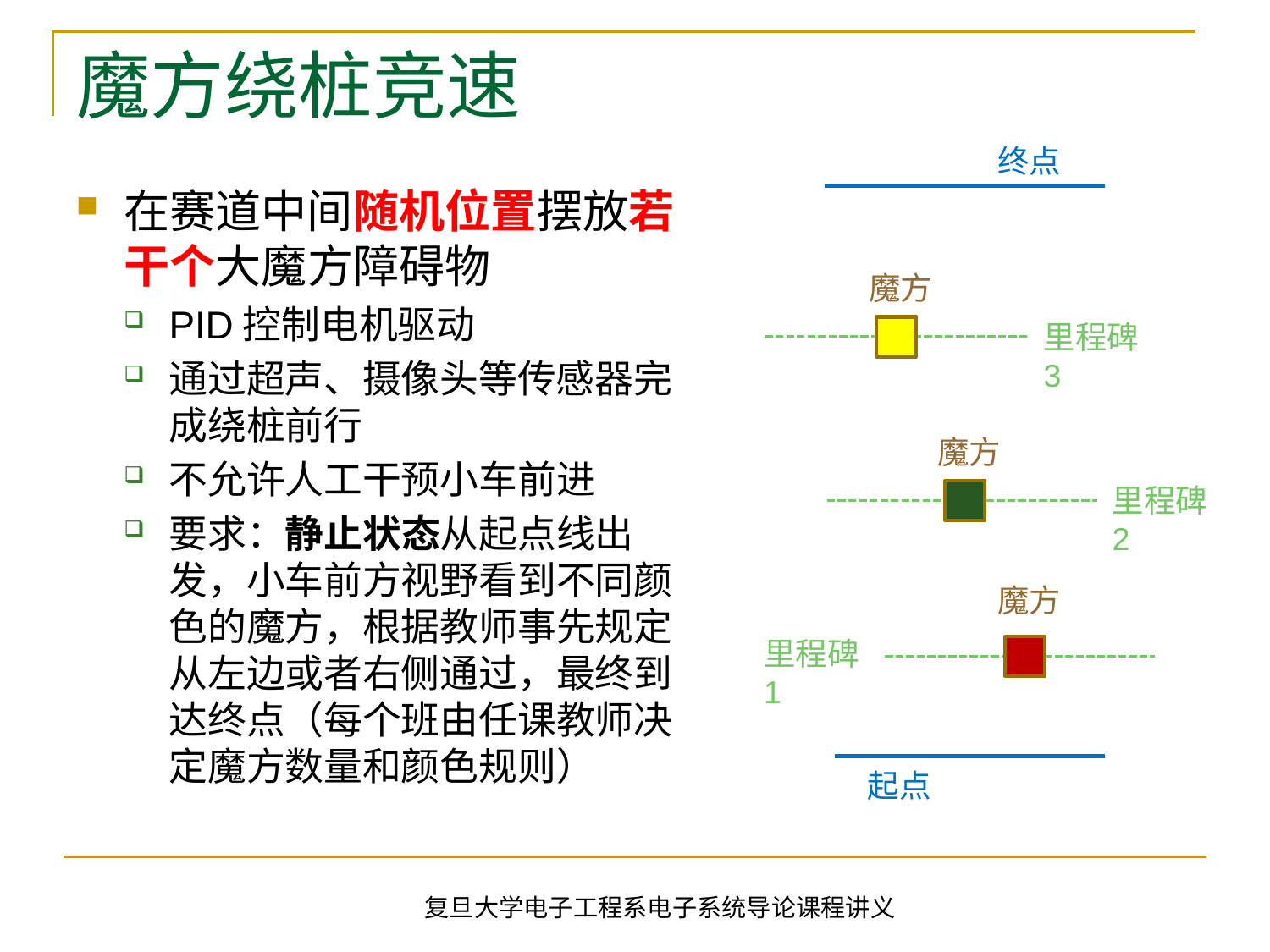

# 魔方绕桩竞速
终点
在赛道中间随机位置摆放若干个大魔方障碍物
PID控制电机驱动
通过超声、摄像头等传感器完成绕桩前行
不允许人工干预小车前进
要求：静止状态从起点线出发，小车前方视野看到不同颜色的魔方，根据教师事先规定从左边或者右侧通过，最终到达终点（每个班由任课教师决定魔方数量和颜色规则）

魔方
里程碑3

魔方
里程碑2

魔方
里程碑1

起点